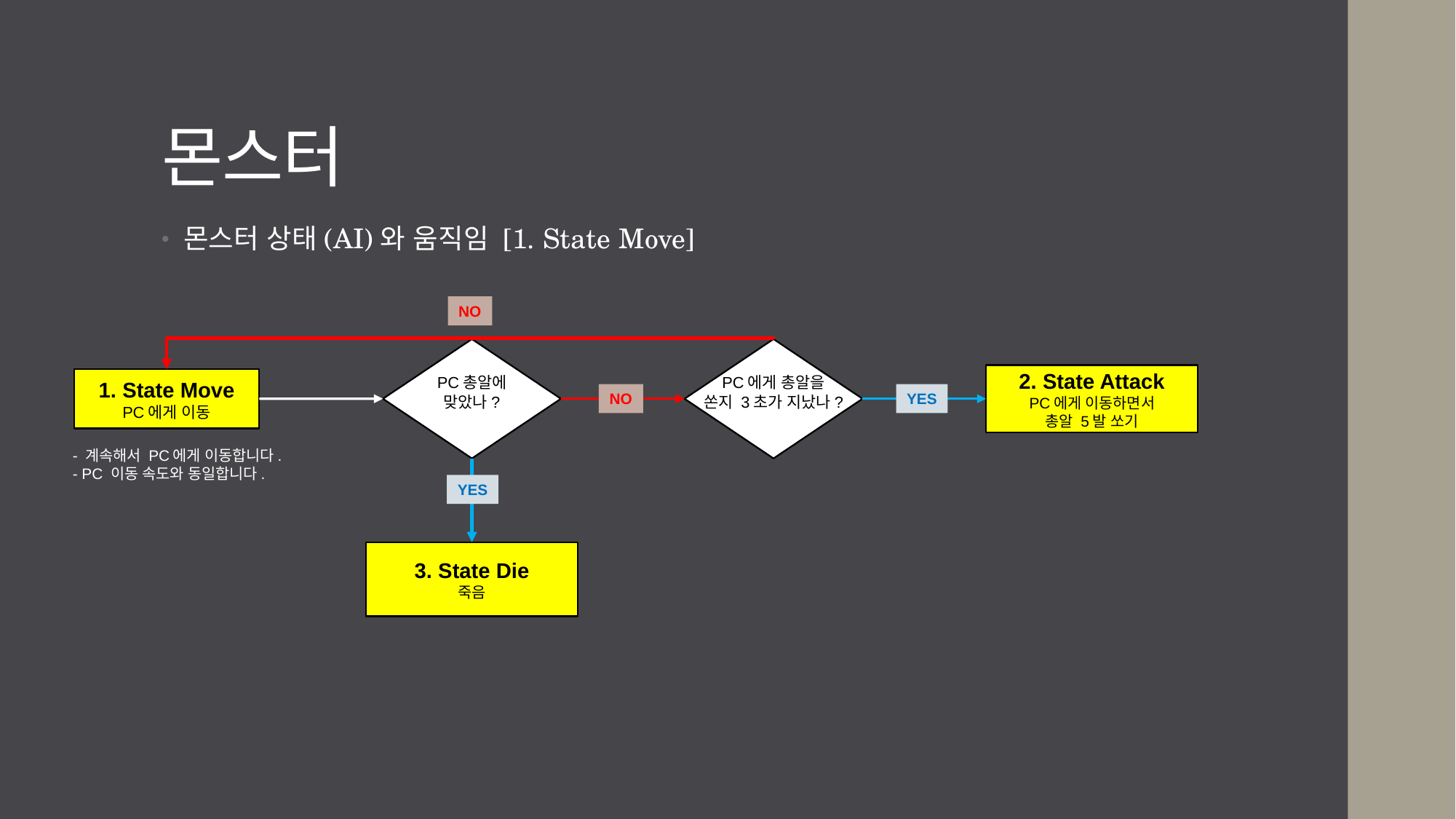

# 몬스터
몬스터 상태(AI)와 움직임 [1. State Move]
NO

PC총알에
맞았나?

PC에게 총알을
쏜지 3초가 지났나?
2. State Attack
PC에게 이동하면서
총알 5발 쏘기
1. State Move
PC에게 이동
YES
NO
- 계속해서 PC에게 이동합니다.
- PC 이동 속도와 동일합니다.
YES
3. State Die
죽음